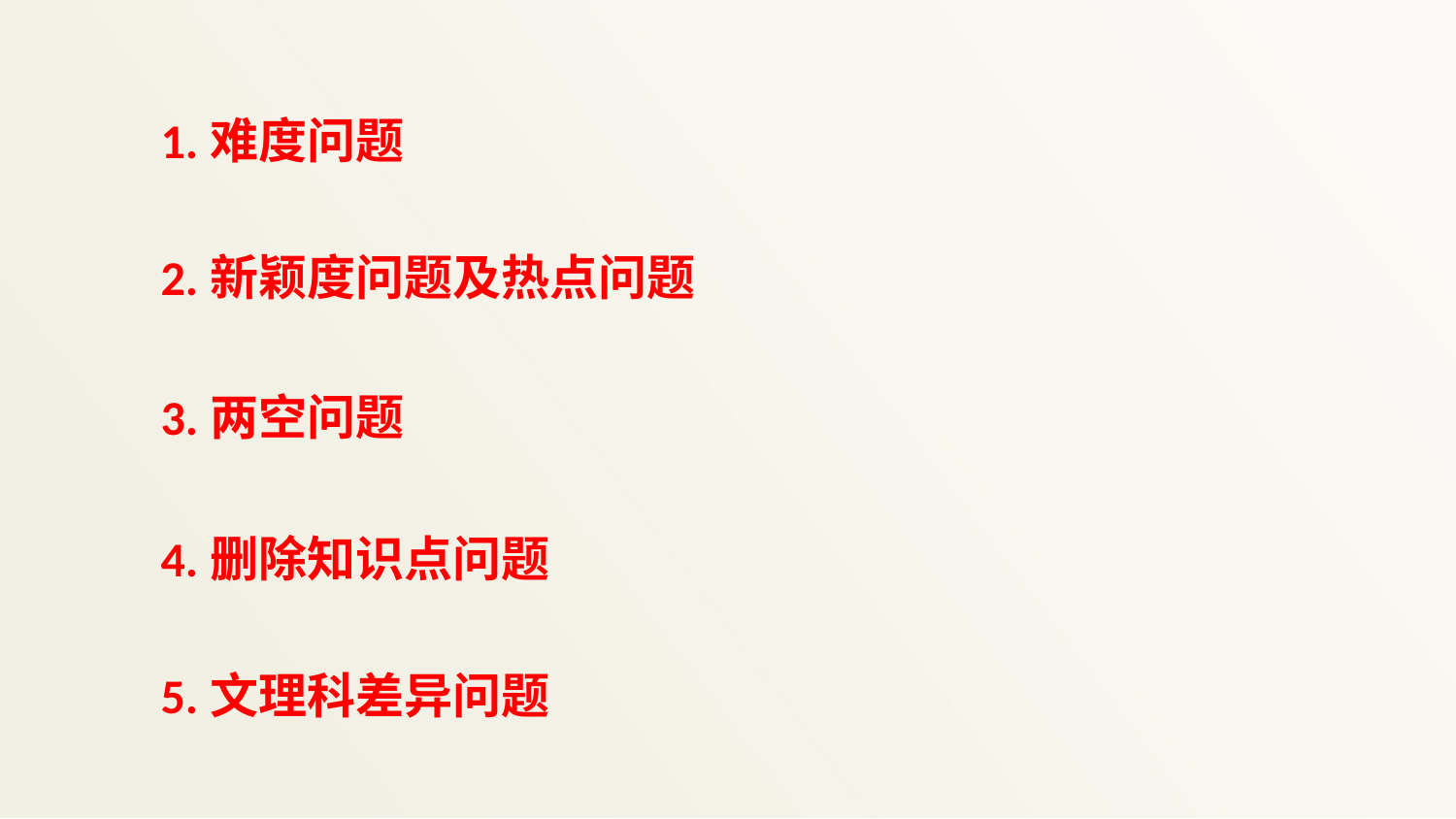

1.难度问题
2.新颖度问题及热点问题

3.两空问题
4.删除知识点问题
5.文理科差异问题